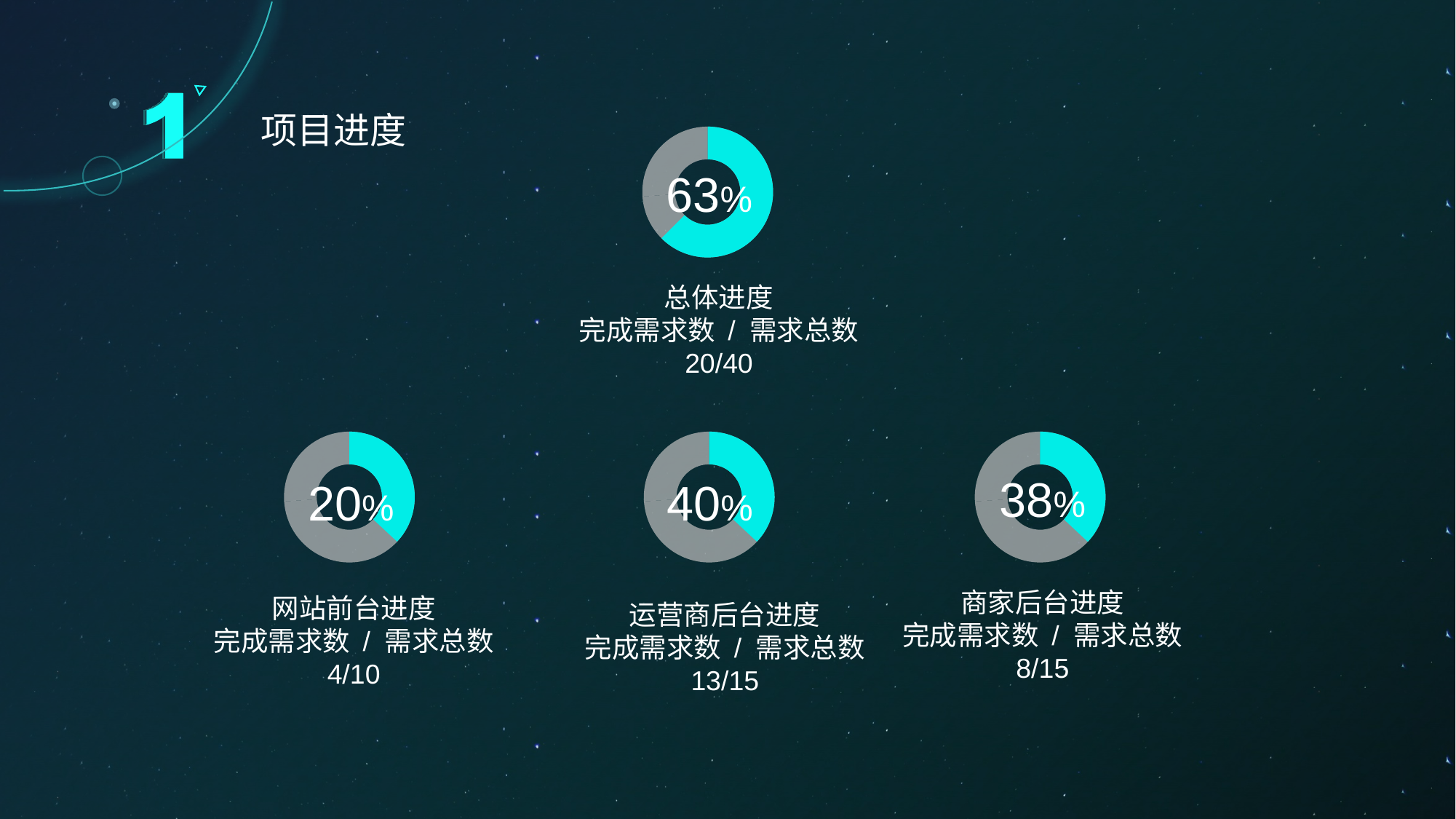

项目进度

### Chart

| Category | 销售额 |
|---|---|
| 第一季度 | 3.4 |
| 第二季度 | None |
| 第三季度 | None |
| 第四季度 | 1.2 |

### Chart

| Category | 销售额 |
|---|---|
| 第一季度 | 0.625 |
| 第二季度 | 0.375 |
63%
总体进度
完成需求数 / 需求总数
20/40

### Chart

| Category | 销售额 |
|---|---|
| 第一季度 | 3.4 |
| 第二季度 | None |
| 第三季度 | None |
| 第四季度 | 1.2 |

### Chart

| Category | 销售额 |
|---|---|
| 第一季度 | 3.4 |
| 第二季度 | 3.2 |
| 第三季度 | 1.4 |
| 第四季度 | 1.2 |

### Chart

| Category | 销售额 |
|---|---|
| 第一季度 | 3.4 |
| 第二季度 | None |
| 第三季度 | None |
| 第四季度 | 1.2 |

### Chart

| Category | 销售额 |
|---|---|
| 第一季度 | 3.4 |
| 第二季度 | 3.2 |
| 第三季度 | 1.4 |
| 第四季度 | 1.2 |

### Chart

| Category | 销售额 |
|---|---|
| 第一季度 | 3.4 |
| 第二季度 | None |
| 第三季度 | None |
| 第四季度 | 1.2 |

### Chart

| Category | 销售额 |
|---|---|
| 第一季度 | 37.0 |
| 第二季度 | 25.0 |
| 第三季度 | 28.0 |
| 第四季度 | 10.0 |
38%
20%
40%
商家后台进度
完成需求数 / 需求总数
8/15
网站前台进度
完成需求数 / 需求总数
4/10
运营商后台进度
完成需求数 / 需求总数
13/15